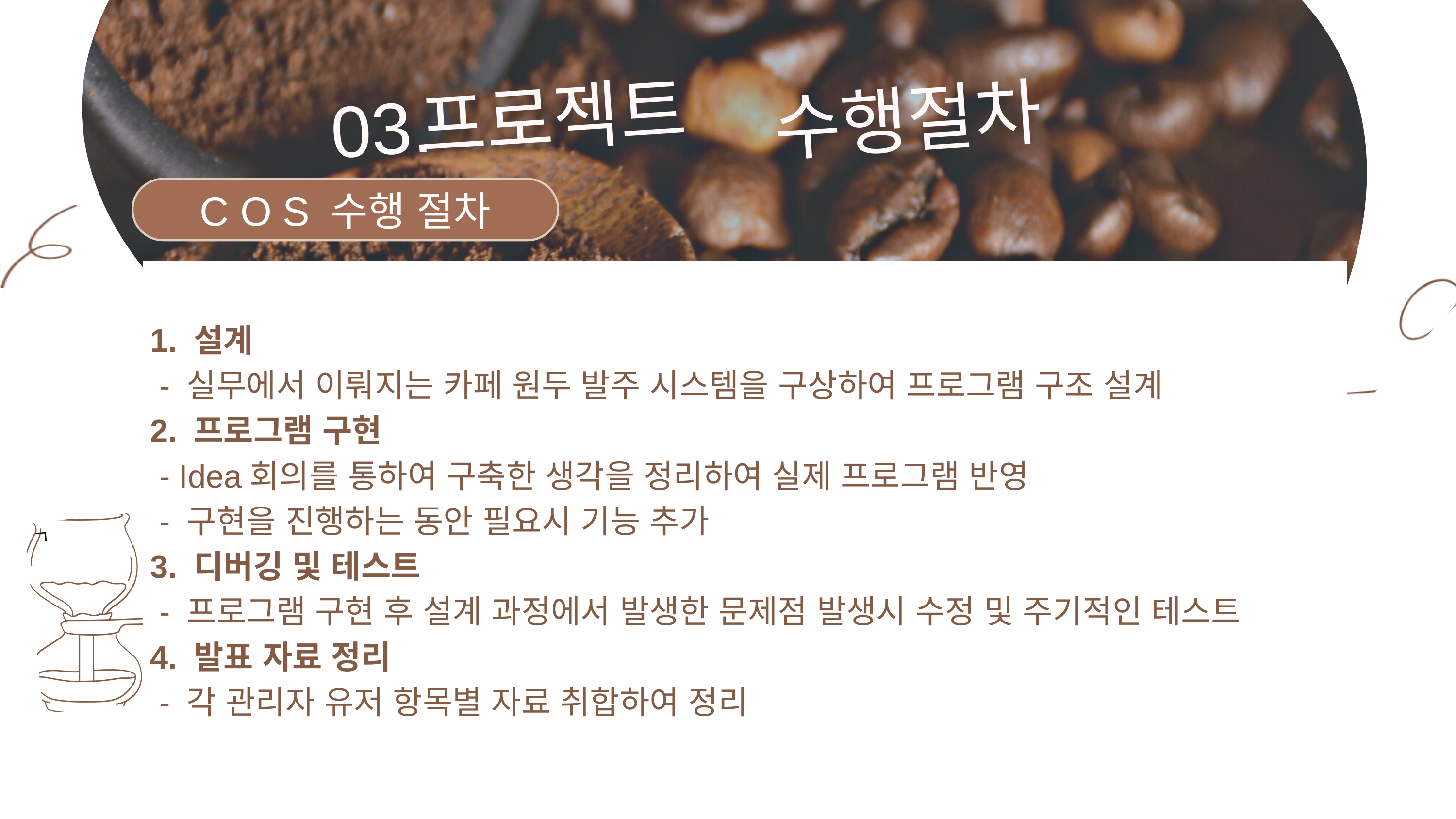

프로젝트
수행절차
03.
C O S 수행 절차

1. 설계
 - 실무에서 이뤄지는 카페 원두 발주 시스템을 구상하여 프로그램 구조 설계
2. 프로그램 구현
 - Idea회의를 통하여 구축한 생각을 정리하여 실제 프로그램 반영
 - 구현을 진행하는 동안 필요시 기능 추가
3. 디버깅 및 테스트
 - 프로그램 구현 후 설계 과정에서 발생한 문제점 발생시 수정 및 주기적인 테스트
4. 발표 자료 정리
 - 각 관리자 유저 항목별 자료 취합하여 정리
ㄱ